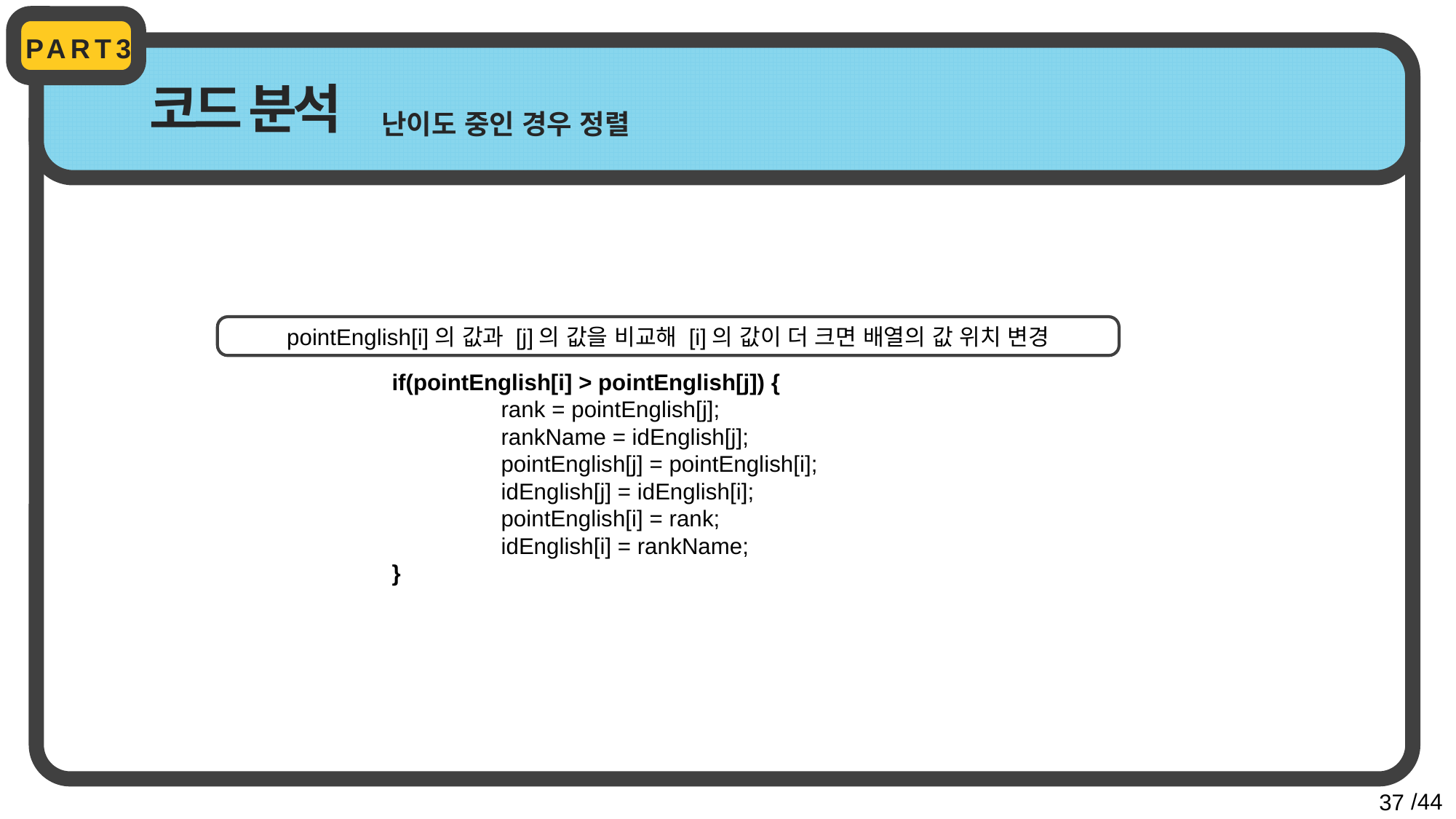

PART3

코드 분석
난이도 중인 경우 정렬
pointEnglish[i]의 값과 [j]의 값을 비교해 [i]의 값이 더 크면 배열의 값 위치 변경
		if(pointEnglish[i] > pointEnglish[j]) {
			rank = pointEnglish[j];
			rankName = idEnglish[j];
			pointEnglish[j] = pointEnglish[i];
			idEnglish[j] = idEnglish[i];
			pointEnglish[i] = rank;
			idEnglish[i] = rankName;
		}
37